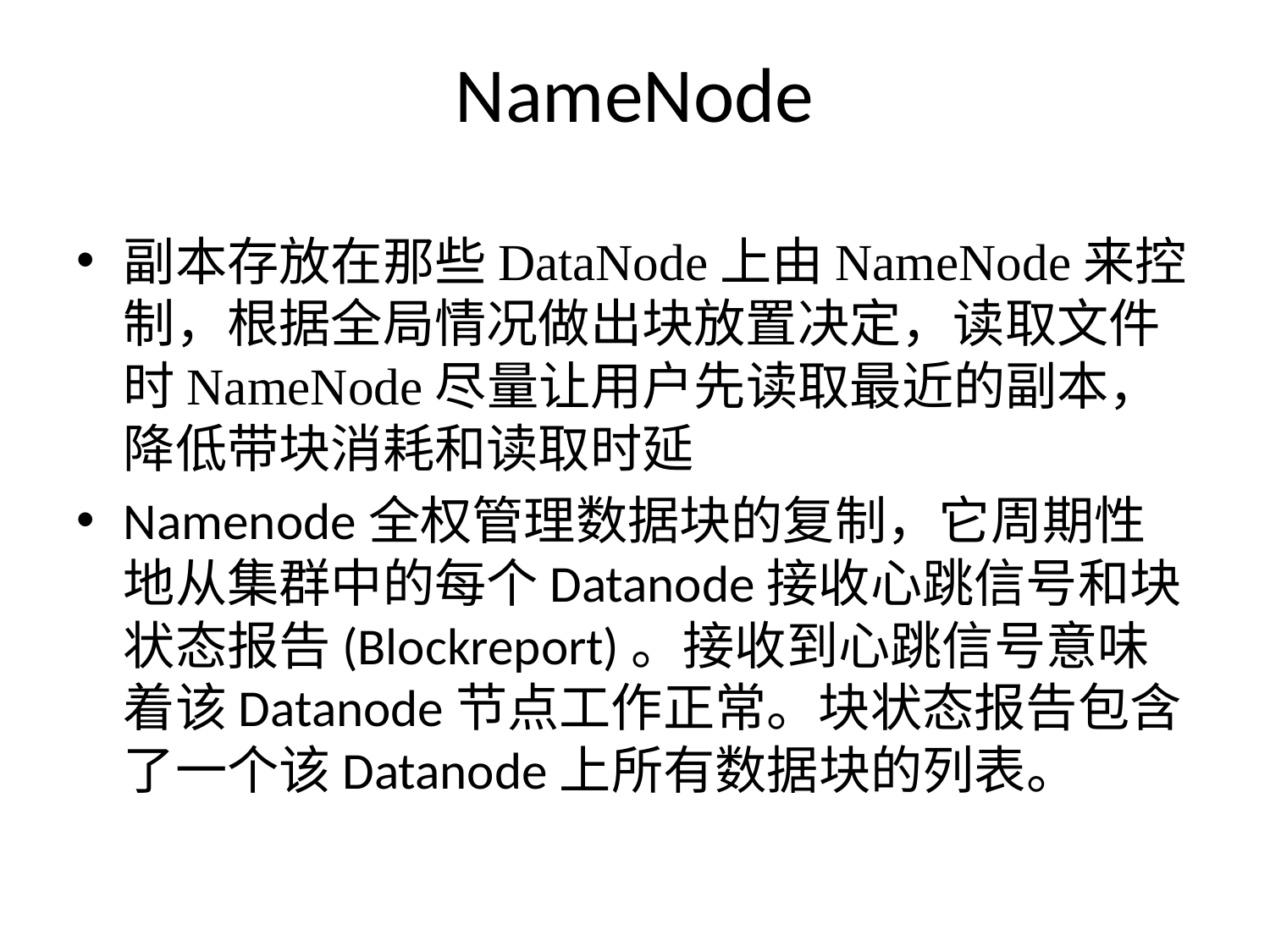

# NameNode
副本存放在那些DataNode上由NameNode来控制，根据全局情况做出块放置决定，读取文件时NameNode尽量让用户先读取最近的副本，降低带块消耗和读取时延
Namenode全权管理数据块的复制，它周期性地从集群中的每个Datanode接收心跳信号和块状态报告(Blockreport)。接收到心跳信号意味着该Datanode节点工作正常。块状态报告包含了一个该Datanode上所有数据块的列表。